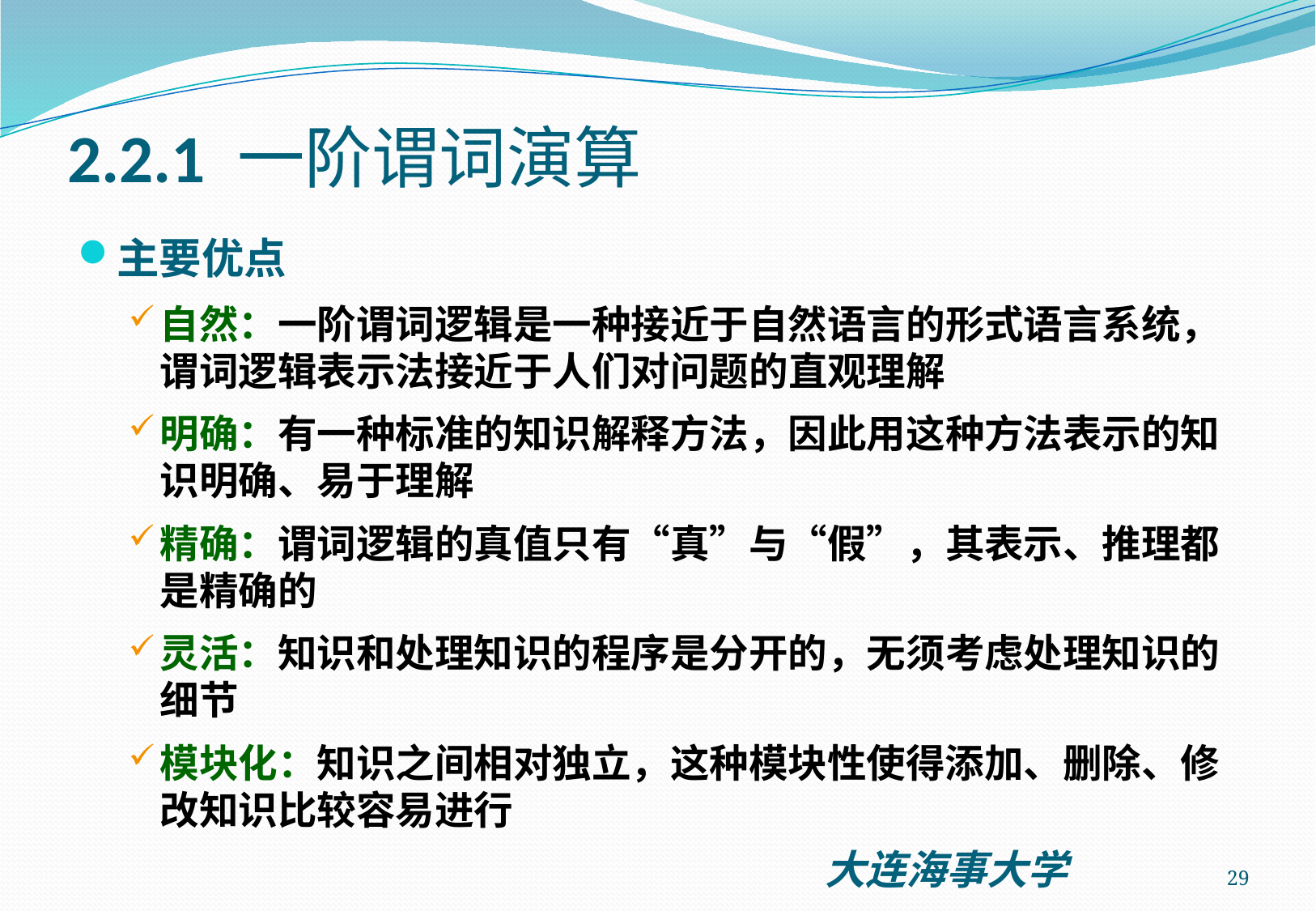

# 2.2.1 一阶谓词演算
主要优点
自然：一阶谓词逻辑是一种接近于自然语言的形式语言系统，谓词逻辑表示法接近于人们对问题的直观理解
明确：有一种标准的知识解释方法，因此用这种方法表示的知识明确、易于理解
精确：谓词逻辑的真值只有“真”与“假”，其表示、推理都是精确的
灵活：知识和处理知识的程序是分开的，无须考虑处理知识的细节
模块化：知识之间相对独立，这种模块性使得添加、删除、修改知识比较容易进行
29